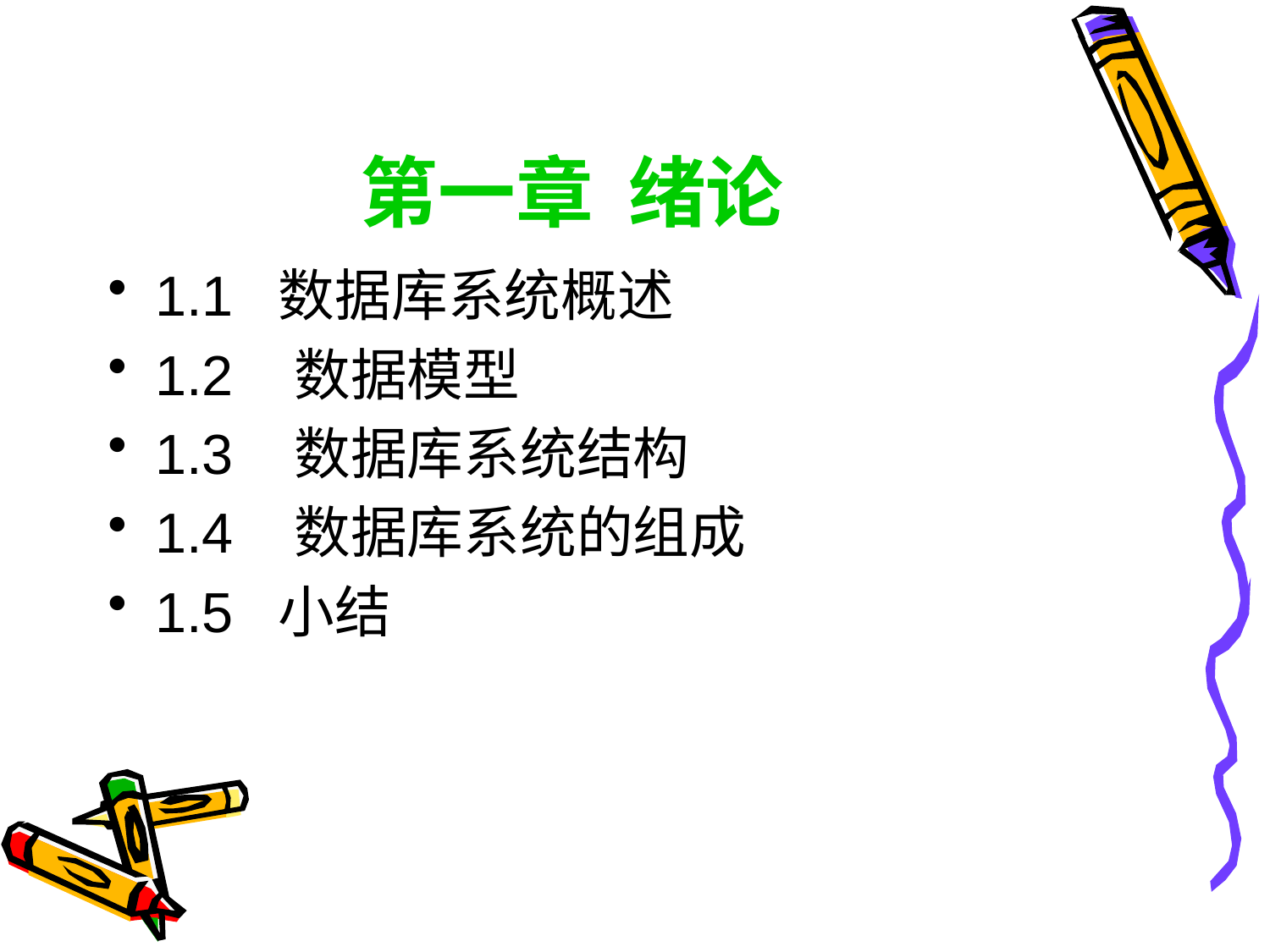

# 第一章  绪论
1.1  数据库系统概述
1.2   数据模型
1.3   数据库系统结构
1.4   数据库系统的组成
1.5  小结